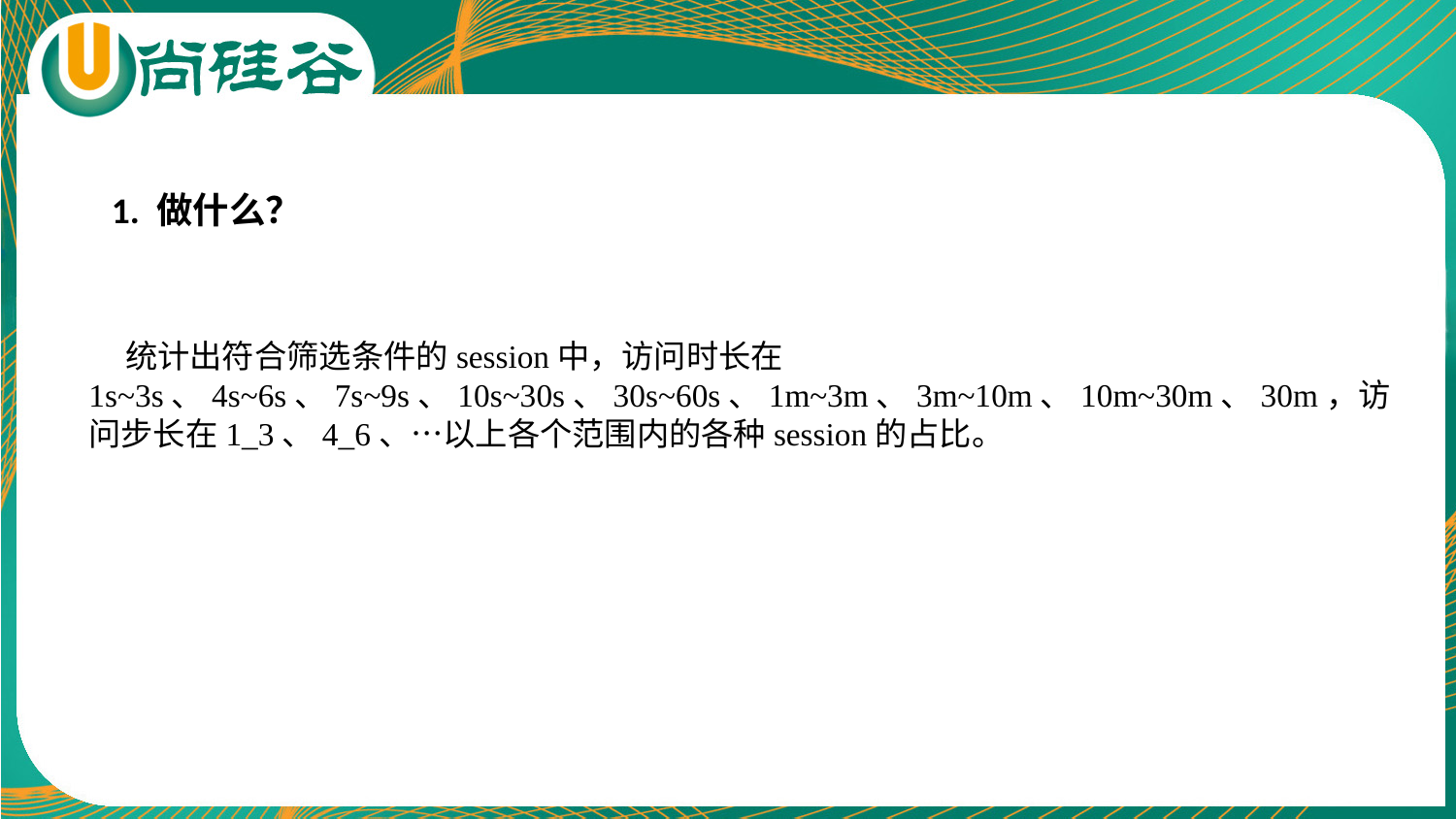

1. 做什么？
    统计出符合筛选条件的session中，访问时长在1s~3s、4s~6s、7s~9s、10s~30s、30s~60s、1m~3m、3m~10m、10m~30m、30m，访问步长在1_3、4_6、…以上各个范围内的各种session的占比。